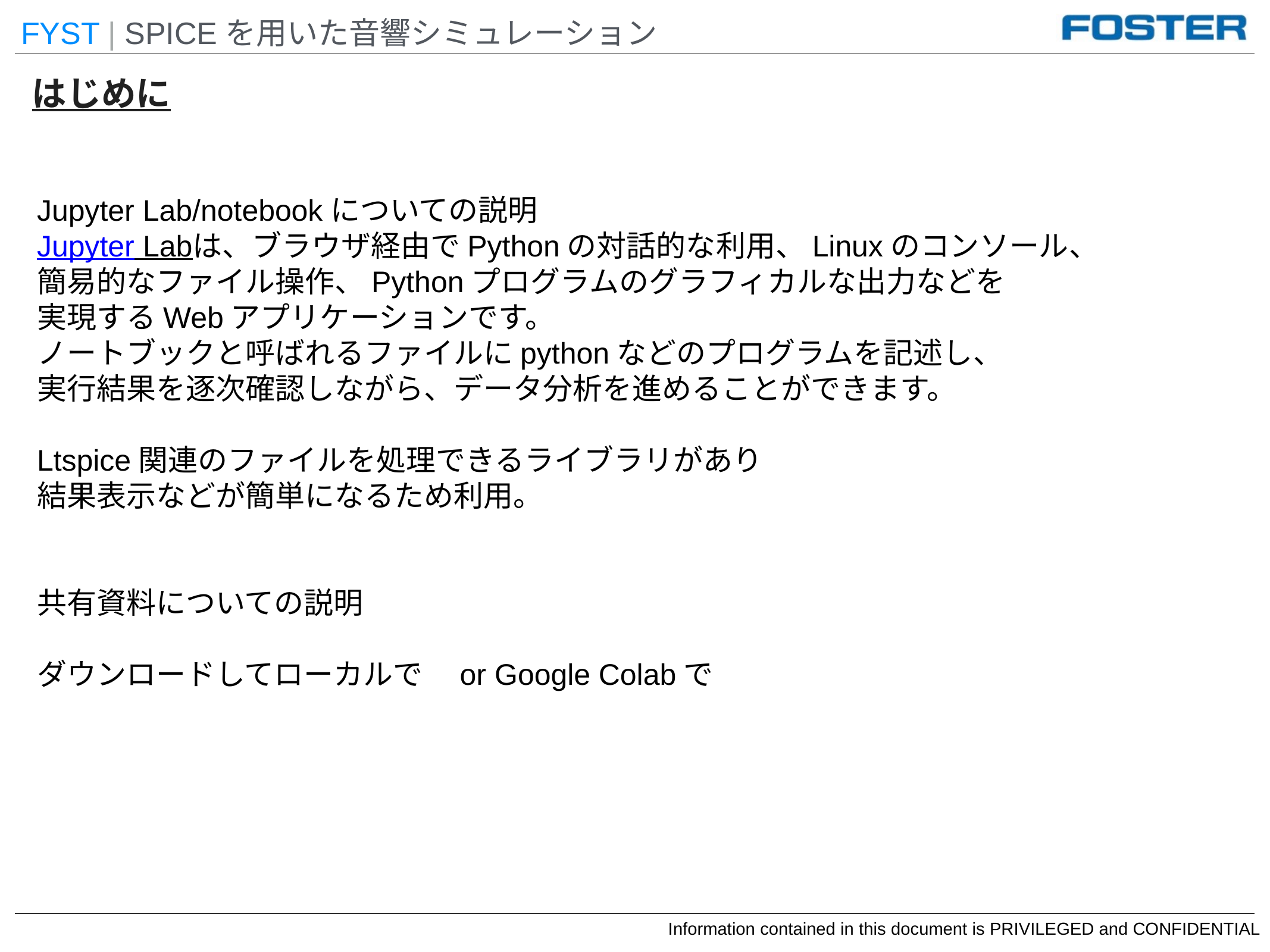

FYST | SPICEを用いた音響シミュレーション
はじめに
Jupyter Lab/notebookについての説明
Jupyter Labは、ブラウザ経由でPythonの対話的な利用、Linuxのコンソール、
簡易的なファイル操作、Pythonプログラムのグラフィカルな出力などを
実現するWebアプリケーションです。
ノートブックと呼ばれるファイルにpythonなどのプログラムを記述し、
実行結果を逐次確認しながら、データ分析を進めることができます。

Ltspice関連のファイルを処理できるライブラリがあり
結果表示などが簡単になるため利用。

共有資料についての説明

ダウンロードしてローカルで　or Google Colabで